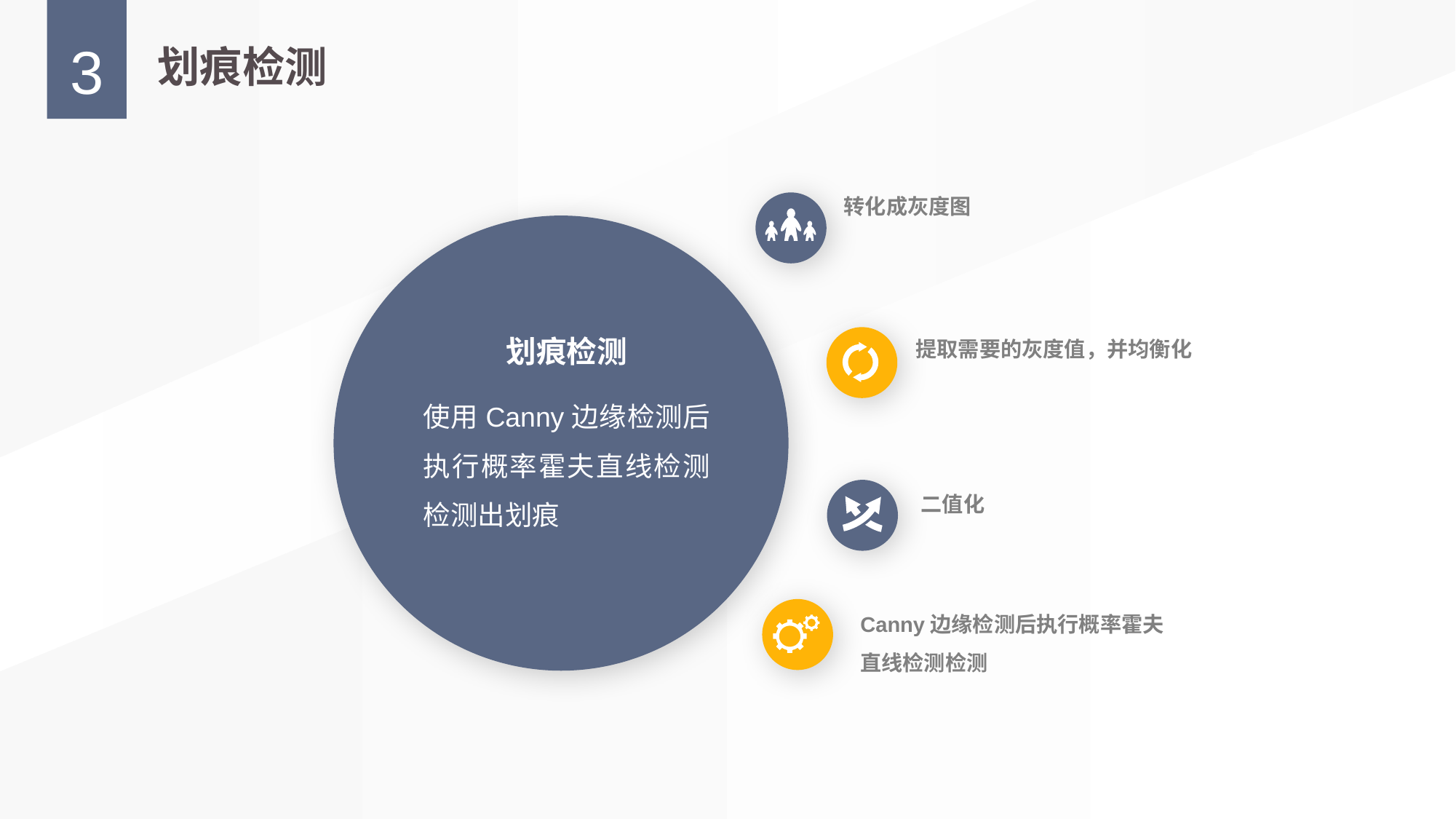

3
划痕检测
转化成灰度图

划痕检测
使用Canny边缘检测后执行概率霍夫直线检测检测出划痕
提取需要的灰度值，并均衡化

二值化

Canny边缘检测后执行概率霍夫直线检测检测